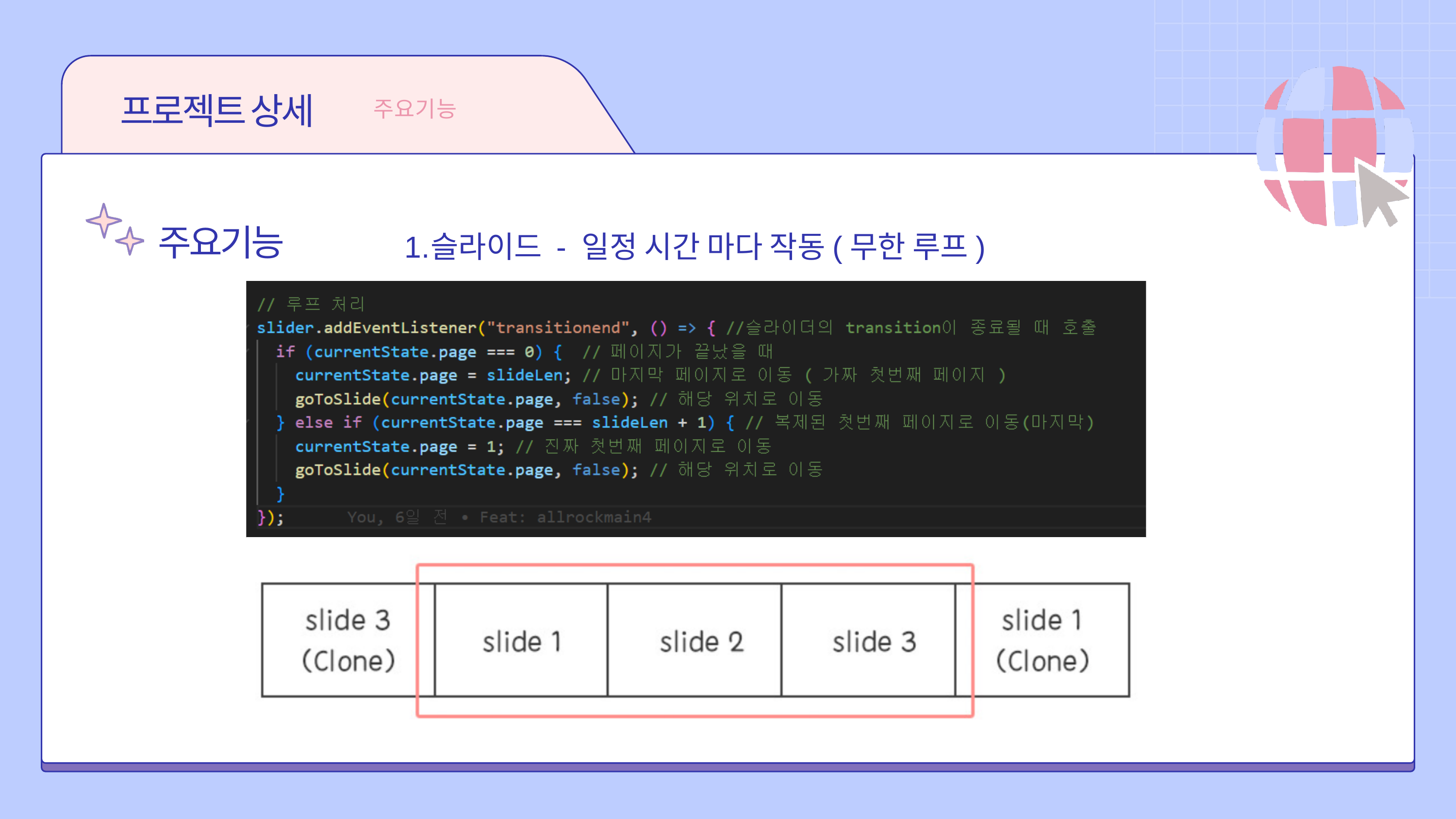

프로젝트 상세
주요기능

주요기능
슬라이드 - 일정 시간 마다 작동(무한 루프)